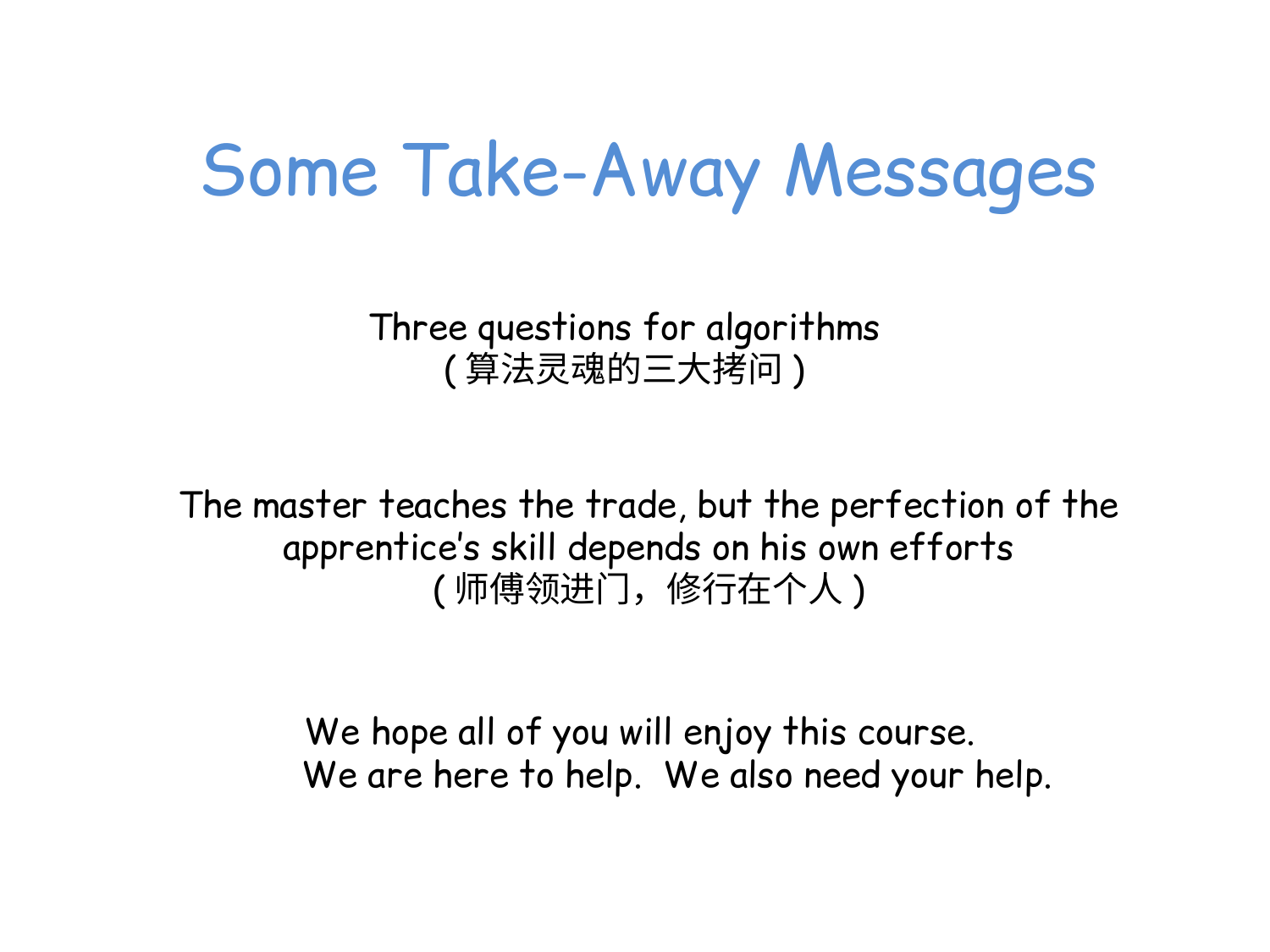

# Some Take-Away Messages
Three questions for algorithms
(算法灵魂的三大拷问)
The master teaches the trade, but the perfection of the apprentice’s skill depends on his own efforts
(师傅领进门，修行在个人)
We hope all of you will enjoy this course.
     We are here to help.  We also need your help.